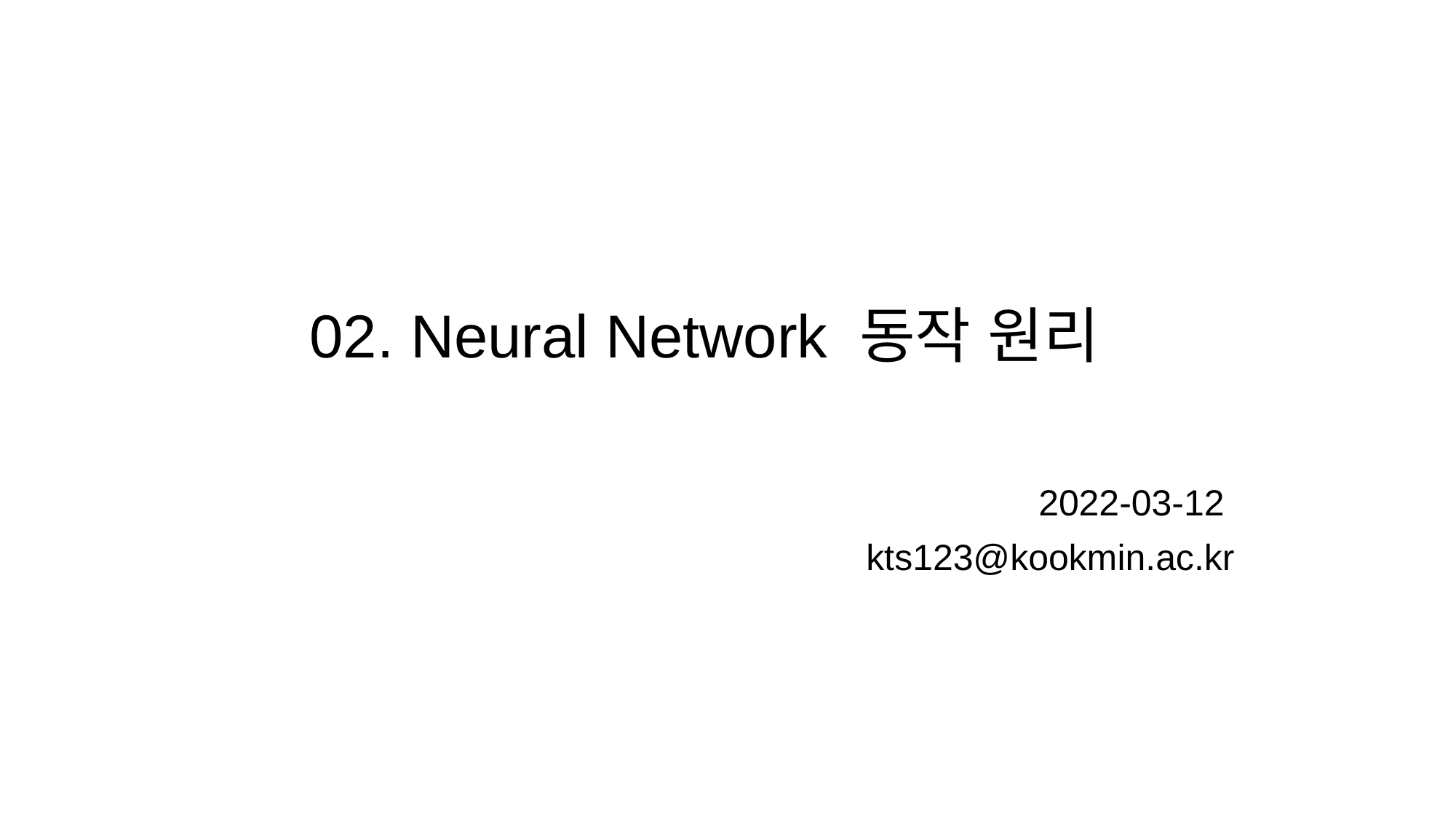

# 02. Neural Network 동작 원리
2022-03-12
kts123@kookmin.ac.kr